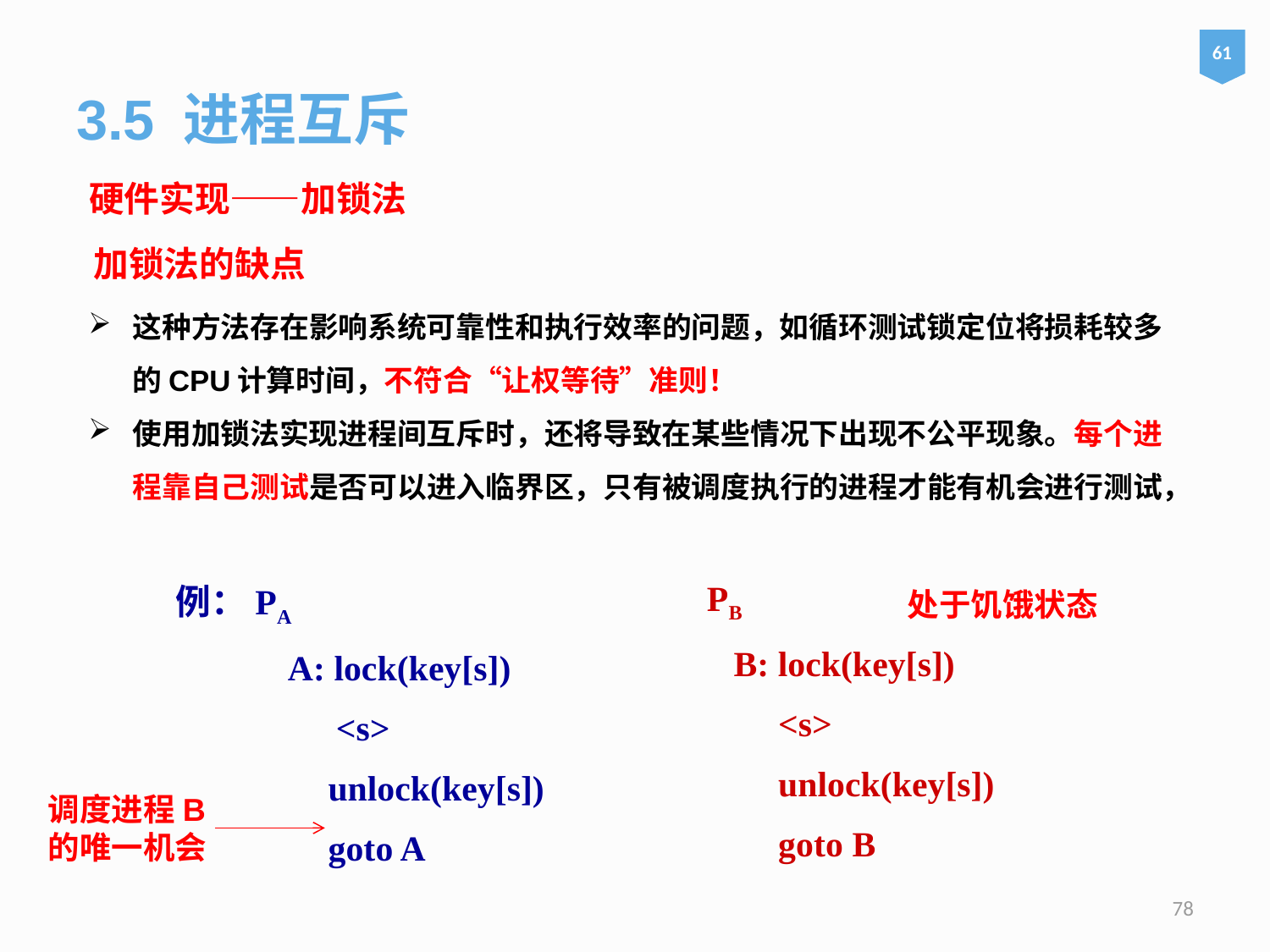

61
3.5 进程互斥
硬件实现——加锁法

加锁法的缺点

这种方法存在影响系统可靠性和执行效率的问题，如循环测试锁定位将损耗较多的CPU计算时间，不符合“让权等待”准则！
使用加锁法实现进程间互斥时，还将导致在某些情况下出现不公平现象。每个进程靠自己测试是否可以进入临界区，只有被调度执行的进程才能有机会进行测试，
PB
   B: lock(key[s])
        <s>
        unlock(key[s])
        goto B
例：PA
   　　A: lock(key[s])
    　　     <s>
    　　    unlock(key[s])
    　　    goto A
处于饥饿状态
调度进程B的唯一机会
78